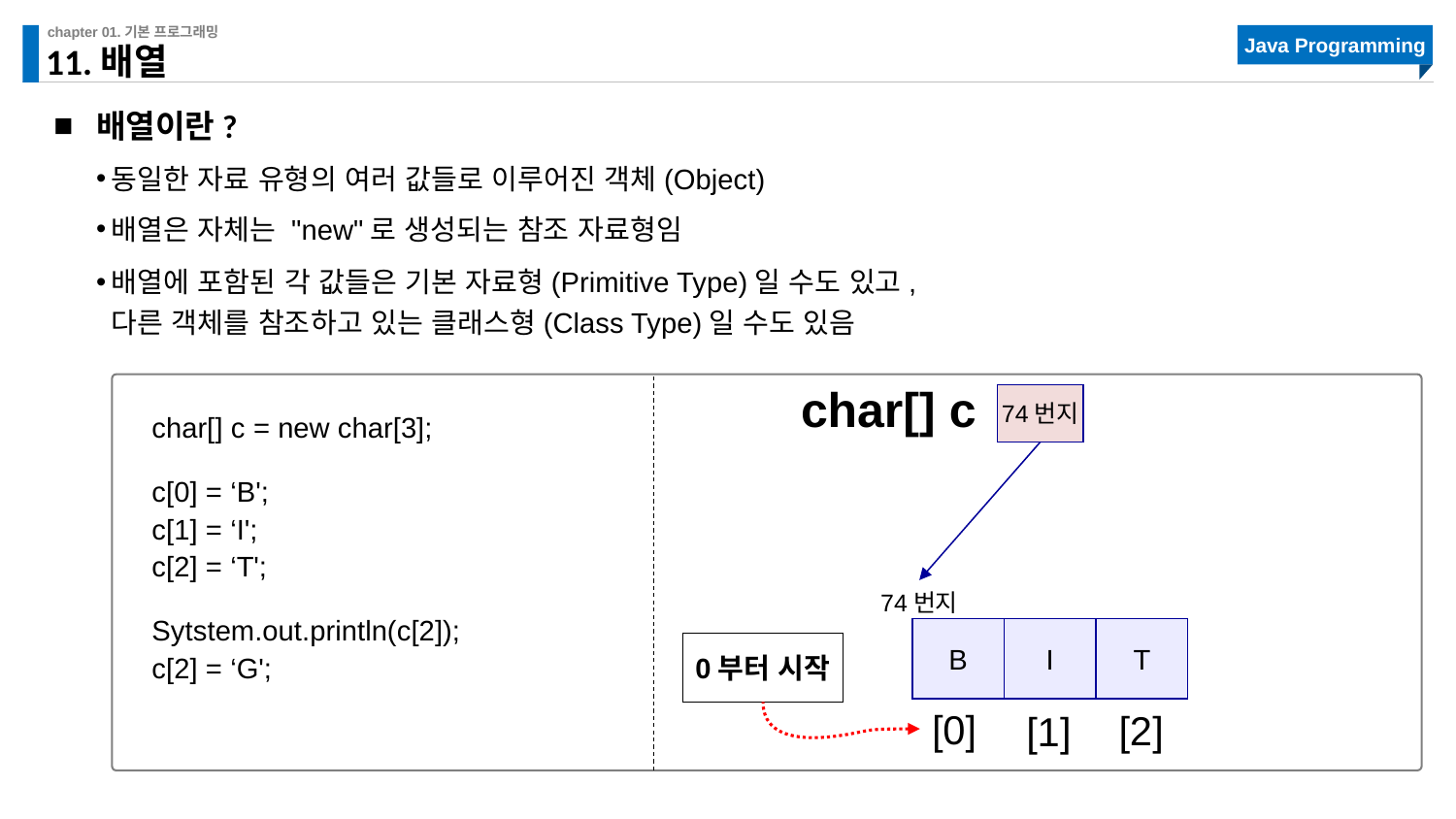

# 11.배열
배열이란?
동일한 자료 유형의 여러 값들로 이루어진 객체(Object)
배열은 자체는 "new"로 생성되는 참조 자료형임
배열에 포함된 각 값들은 기본 자료형(Primitive Type)일 수도 있고,
다른 객체를 참조하고 있는 클래스형(Class Type)일 수도 있음

char[] c
74번지
char[] c = new char[3];

c[0] = ‘B';
c[1] = ‘I';
c[2] = ‘T';

Sytstem.out.println(c[2]);
c[2] = ‘G';
74번지
B
I
T
0부터 시작
[0]
[2]
[1]